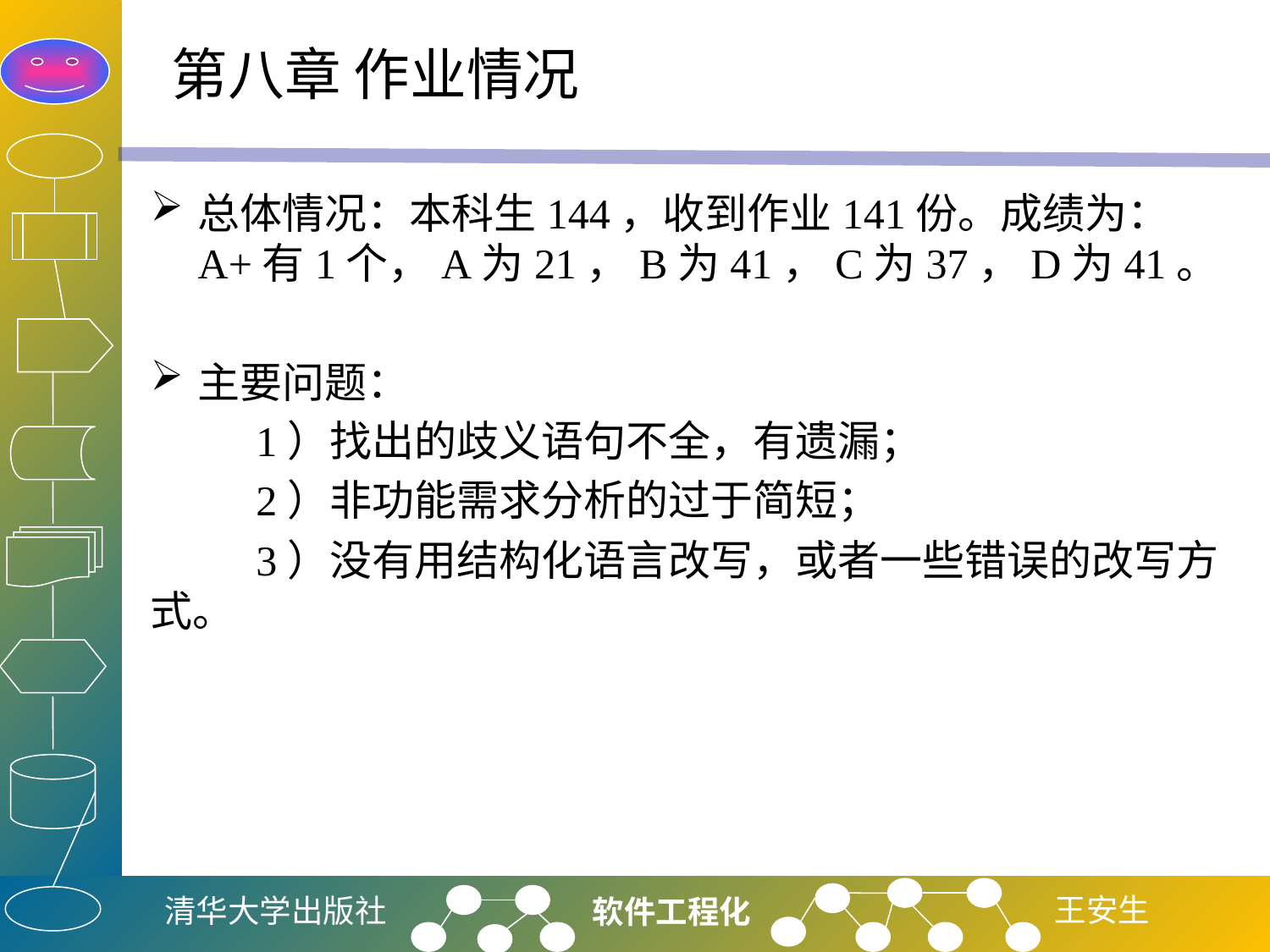

# 第八章 作业情况
总体情况：本科生144，收到作业141份。成绩为：A+有1个，A为21，B为41，C为37，D为41。

主要问题：
          1）找出的歧义语句不全，有遗漏；
          2）非功能需求分析的过于简短；
          3）没有用结构化语言改写，或者一些错误的改写方式。